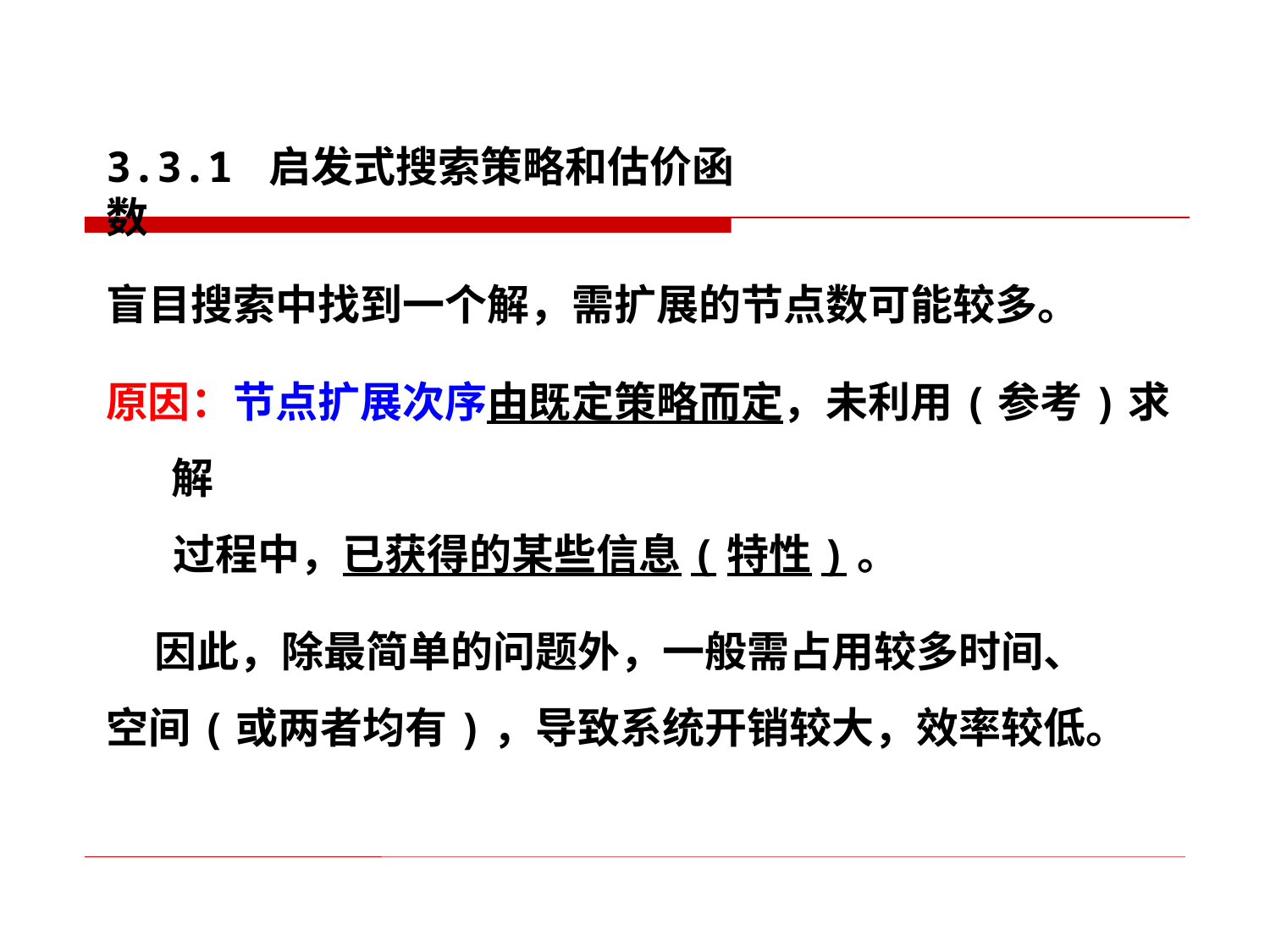

3.3.1 启发式搜索策略和估价函数
盲目搜索中找到一个解，需扩展的节点数可能较多。
原因：节点扩展次序由既定策略而定，未利用(参考)求解
      过程中，已获得的某些信息(特性)。
    因此，除最简单的问题外，一般需占用较多时间、
空间(或两者均有)，导致系统开销较大，效率较低。